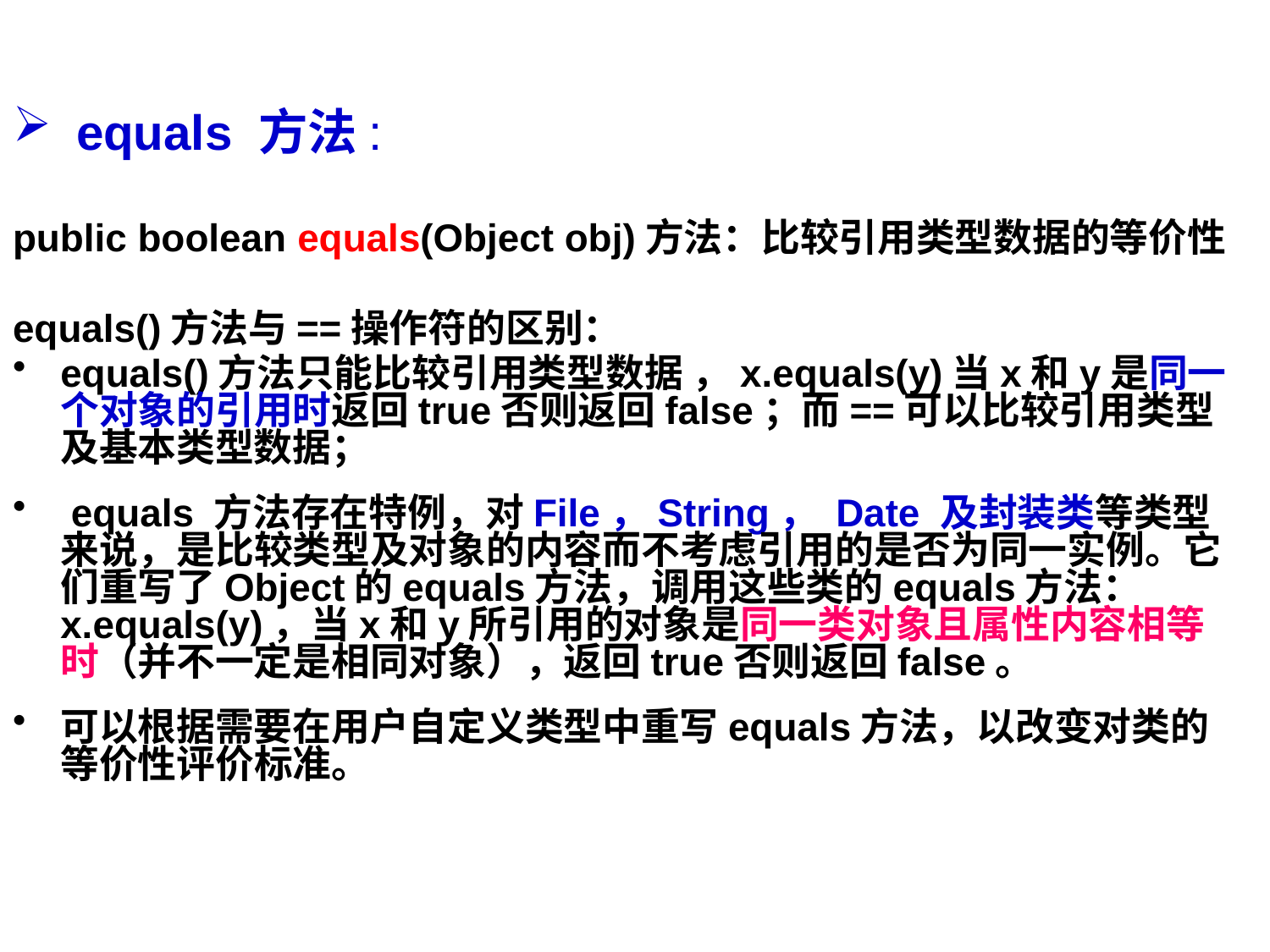

# equals 方法:
public boolean equals(Object obj)方法：比较引用类型数据的等价性

equals()方法与==操作符的区别：
equals()方法只能比较引用类型数据 ，x.equals(y)当x和y是同一个对象的引用时返回true否则返回false；而==可以比较引用类型及基本类型数据；

 equals 方法存在特例，对File，String， Date 及封装类等类型来说，是比较类型及对象的内容而不考虑引用的是否为同一实例。它们重写了Object的equals方法，调用这些类的equals方法：x.equals(y)，当x和y所引用的对象是同一类对象且属性内容相等时（并不一定是相同对象），返回true否则返回false。

可以根据需要在用户自定义类型中重写equals方法，以改变对类的等价性评价标准。